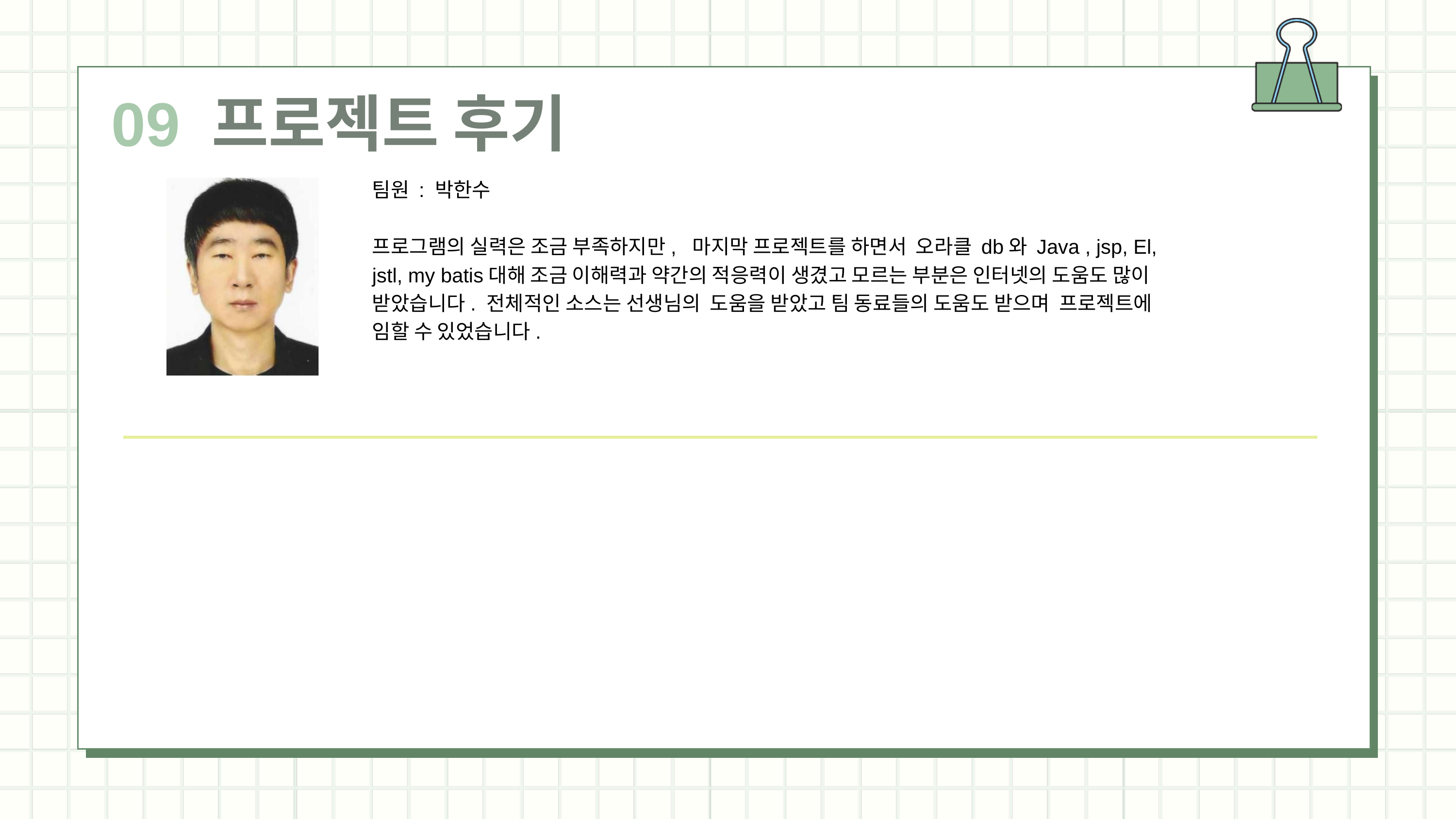

09 프로젝트 후기
팀원 : 박한수

프로그램의 실력은 조금 부족하지만,  마지막 프로젝트를 하면서  오라클 db와 Java , jsp, El, jstl, my batis대해 조금 이해력과 약간의 적응력이 생겼고 모르는 부분은 인터넷의 도움도 많이 받았습니다. 전체적인 소스는 선생님의  도움을 받았고 팀 동료들의 도움도 받으며  프로젝트에 임할 수 있었습니다.